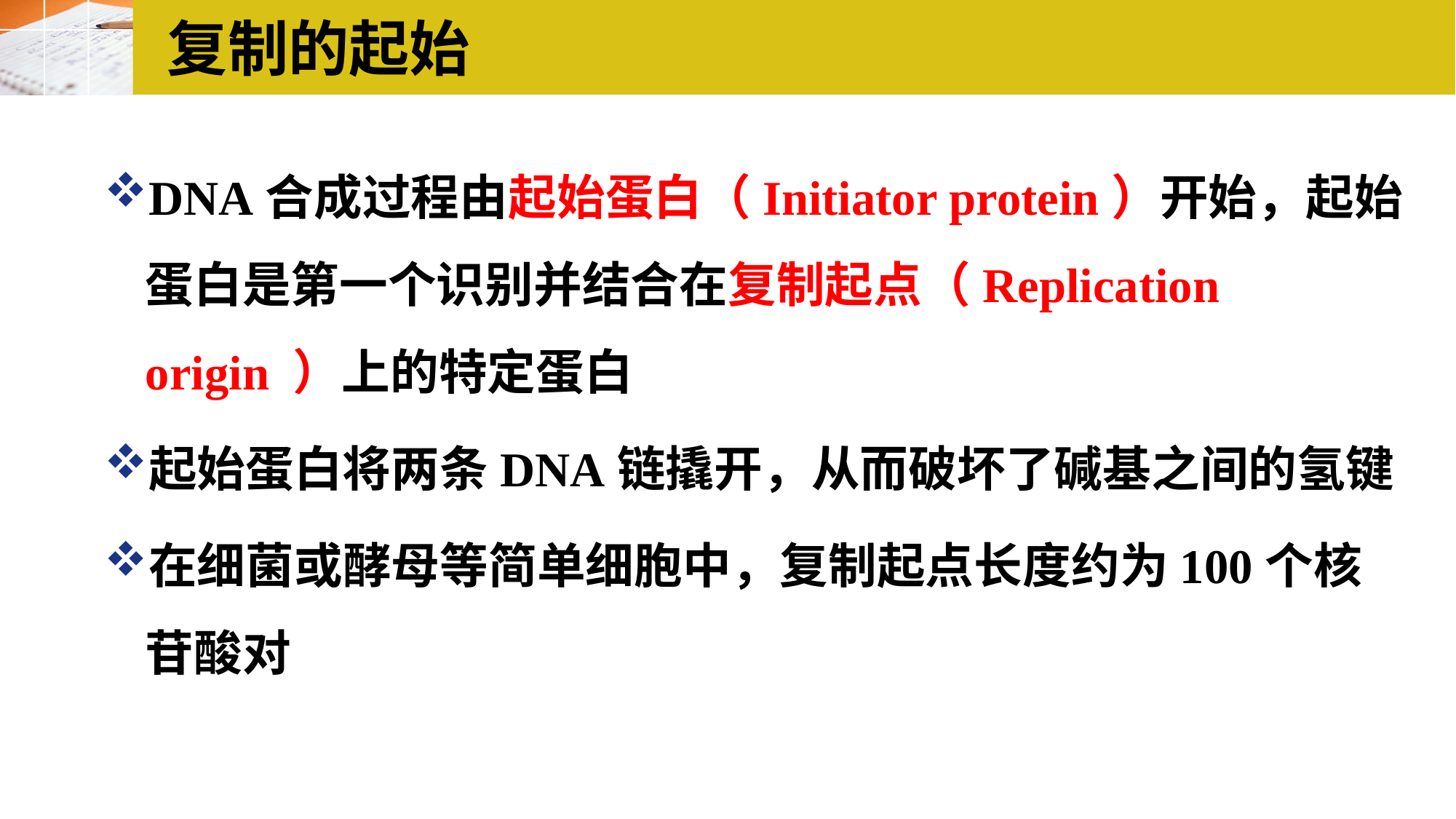

# 复制的起始
DNA合成过程由起始蛋白（Initiator protein）开始，起始蛋白是第一个识别并结合在复制起点（Replication origin ）上的特定蛋白
起始蛋白将两条DNA链撬开，从而破坏了碱基之间的氢键
在细菌或酵母等简单细胞中，复制起点长度约为100个核苷酸对